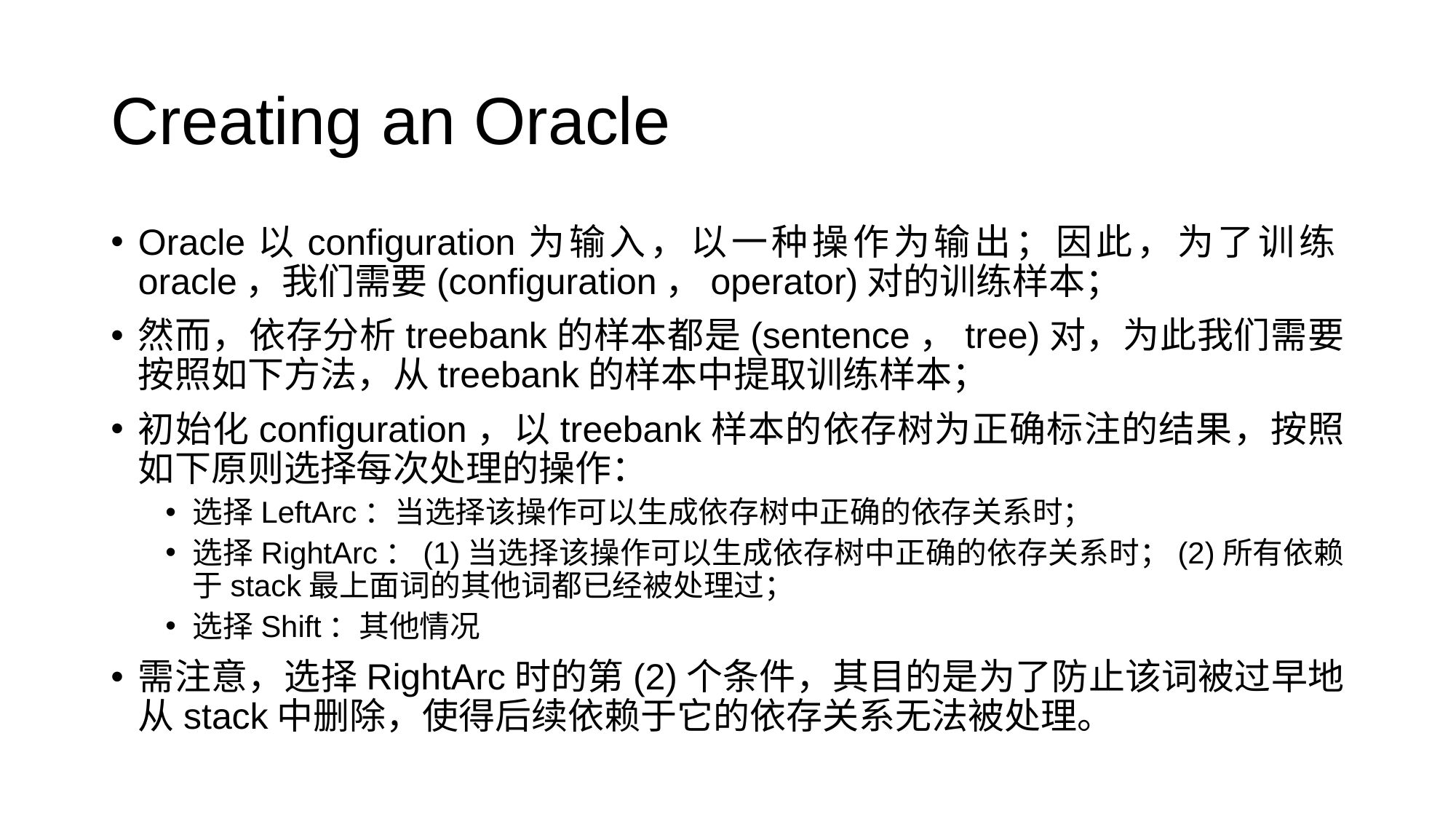

# Creating an Oracle
Oracle以configuration为输入，以一种操作为输出；因此，为了训练oracle，我们需要(configuration，operator)对的训练样本；
然而，依存分析treebank的样本都是(sentence，tree)对，为此我们需要按照如下方法，从treebank的样本中提取训练样本；
初始化configuration，以treebank样本的依存树为正确标注的结果，按照如下原则选择每次处理的操作：
选择LeftArc：当选择该操作可以生成依存树中正确的依存关系时；
选择RightArc：(1)当选择该操作可以生成依存树中正确的依存关系时；(2)所有依赖于stack最上面词的其他词都已经被处理过；
选择Shift：其他情况
需注意，选择RightArc时的第(2)个条件，其目的是为了防止该词被过早地从stack中删除，使得后续依赖于它的依存关系无法被处理。